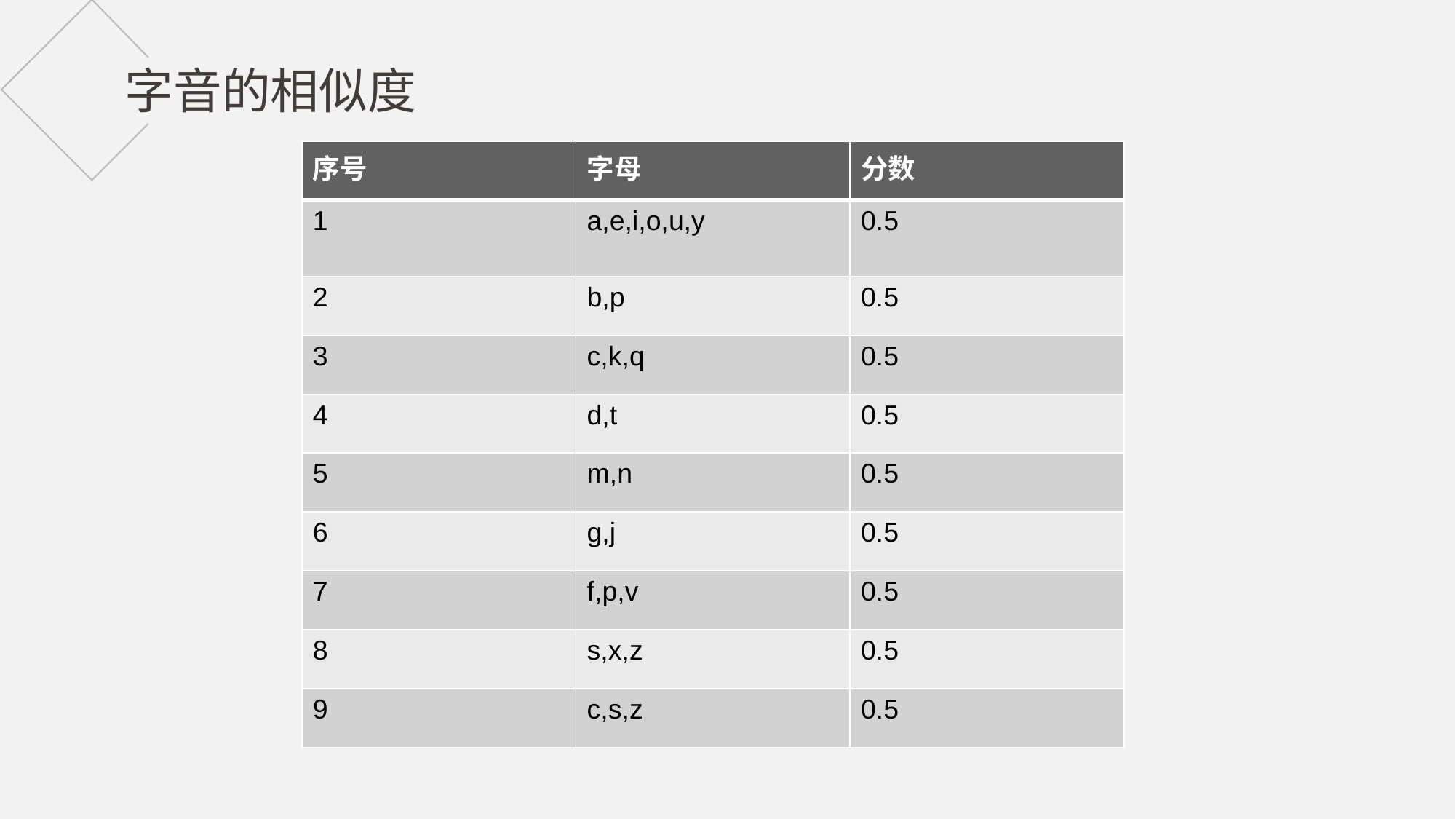

字音的相似度
| 序号 | 字母 | 分数 |
| --- | --- | --- |
| 1 | a,e,i,o,u,y | 0.5 |
| 2 | b,p | 0.5 |
| 3 | c,k,q | 0.5 |
| 4 | d,t | 0.5 |
| 5 | m,n | 0.5 |
| 6 | g,j | 0.5 |
| 7 | f,p,v | 0.5 |
| 8 | s,x,z | 0.5 |
| 9 | c,s,z | 0.5 |